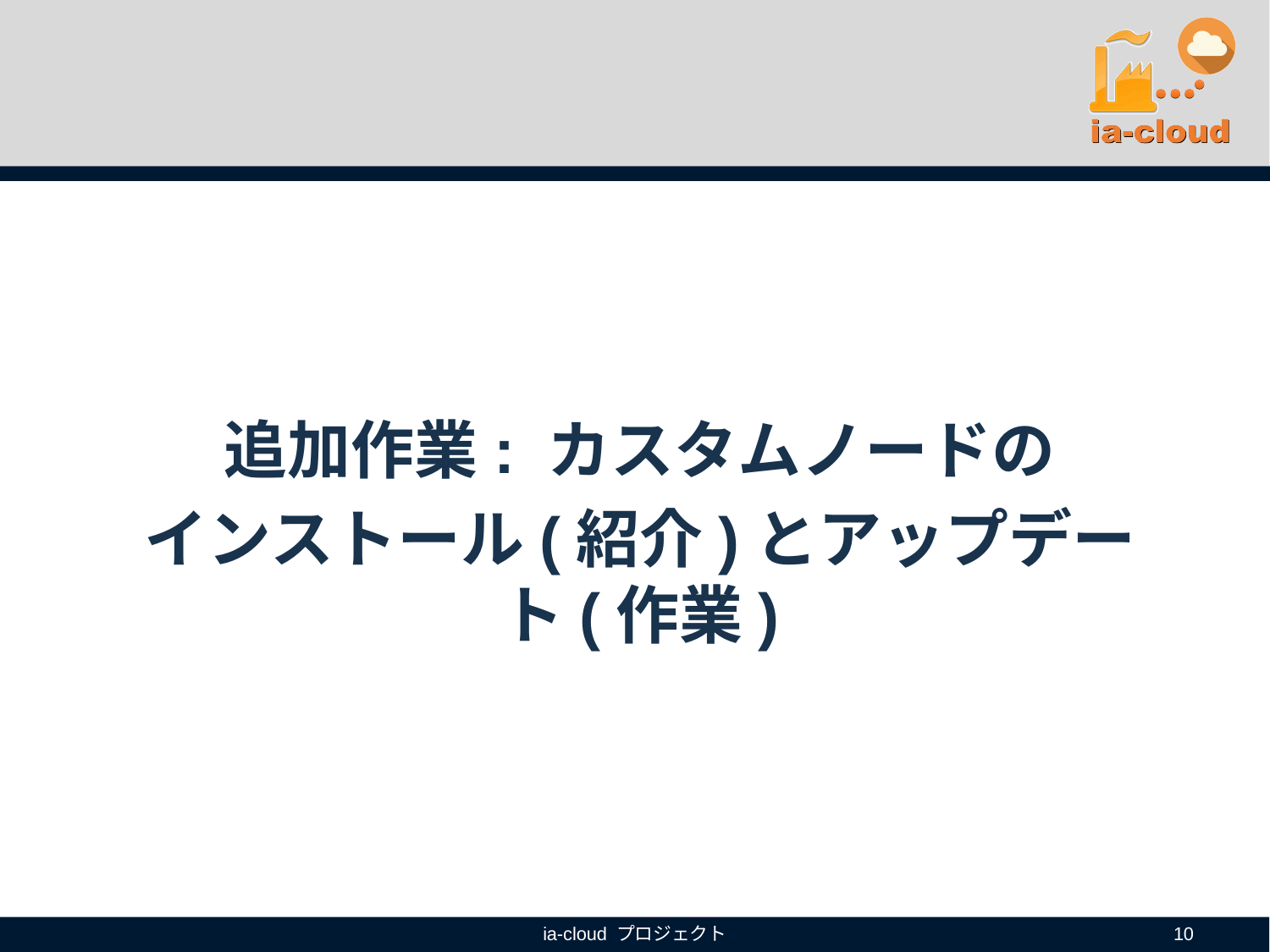

追加作業: カスタムノードの
インストール(紹介)とアップデート(作業)
ia-cloud プロジェクト
10